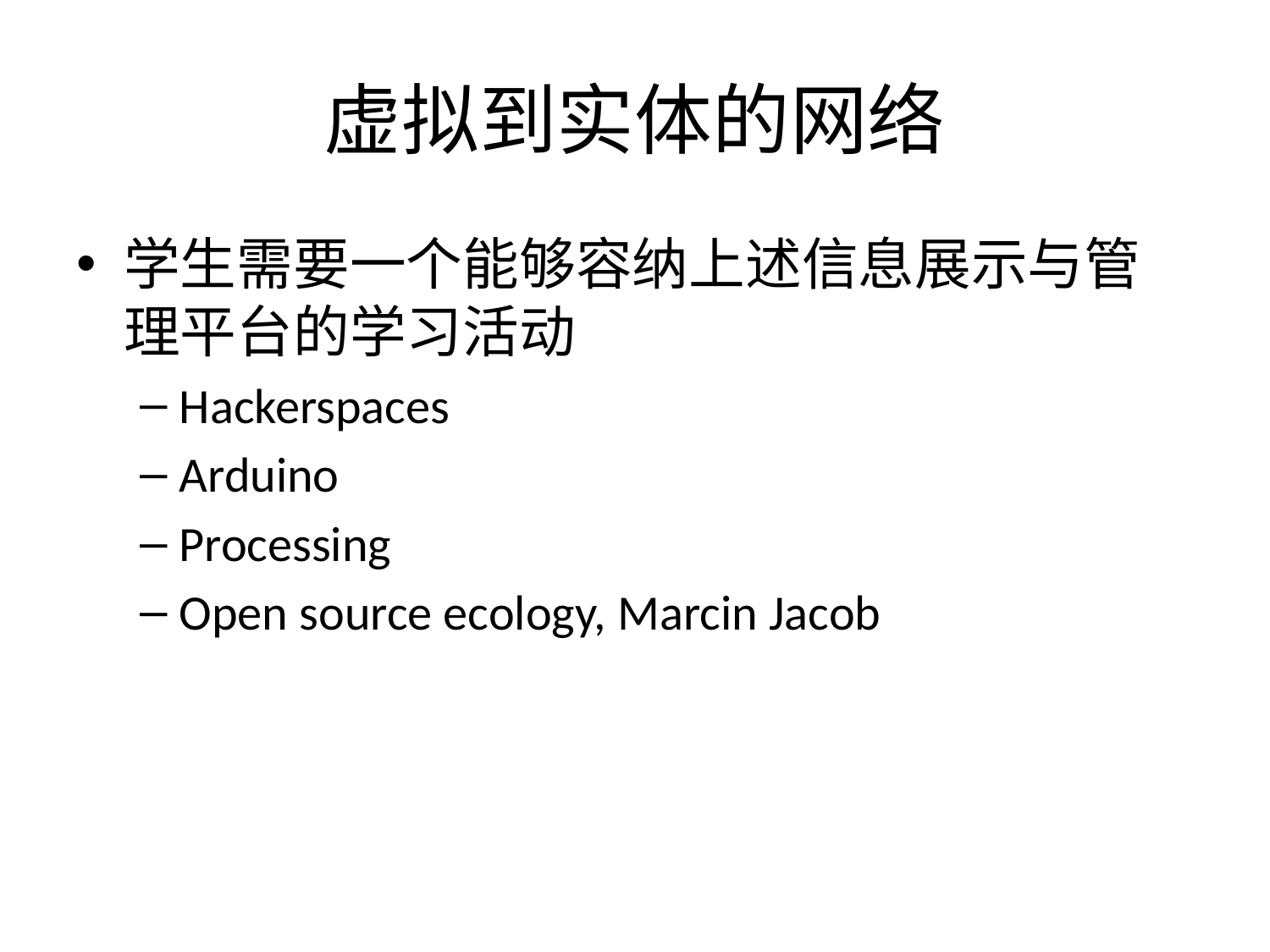

# 虚拟到实体的网络
学生需要一个能够容纳上述信息展示与管理平台的学习活动
Hackerspaces
Arduino
Processing
Open source ecology, Marcin Jacob